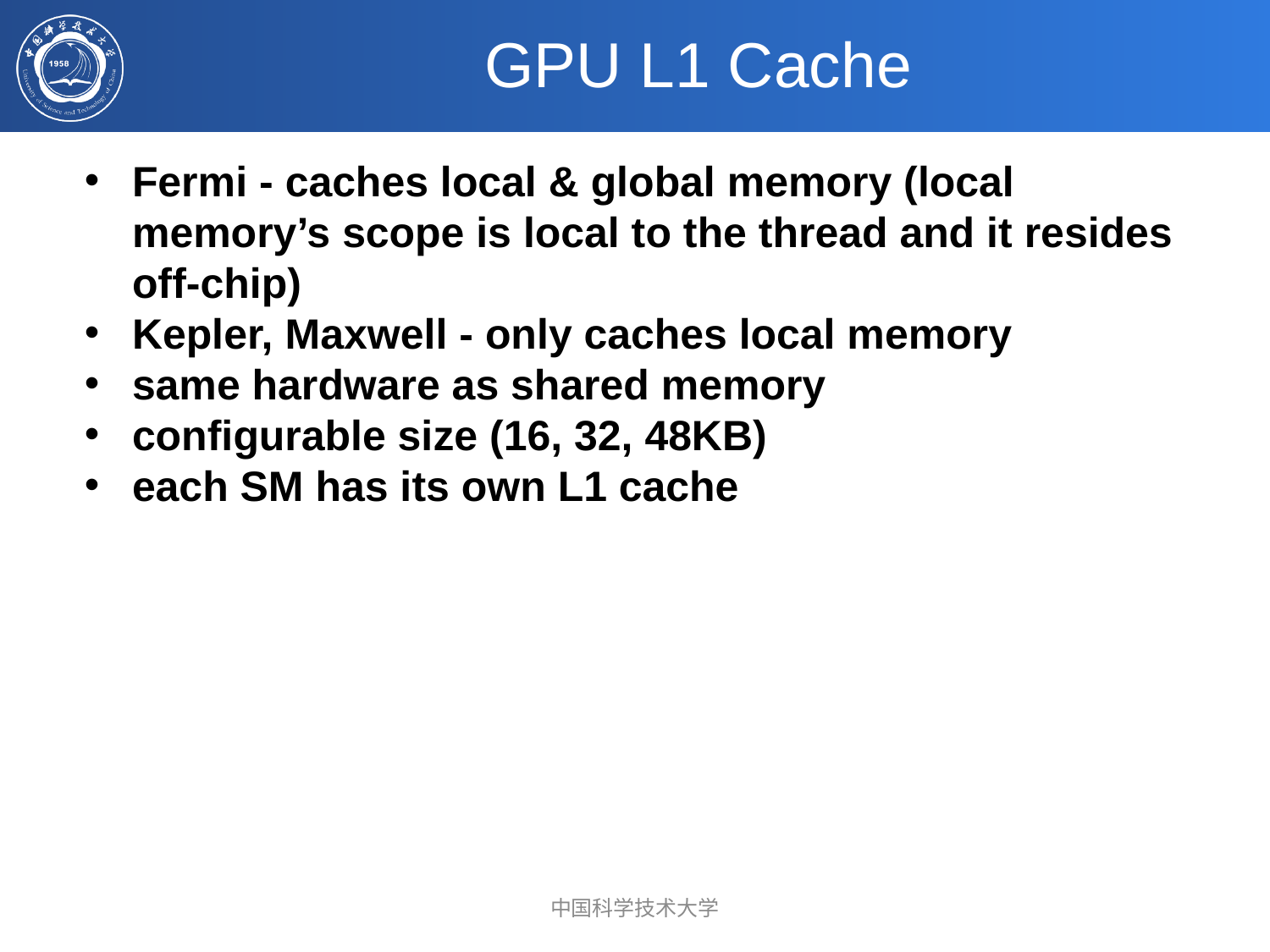

# GPU L1 Cache
Fermi - caches local & global memory (local memory’s scope is local to the thread and it resides off-chip)
Kepler, Maxwell - only caches local memory
same hardware as shared memory
configurable size (16, 32, 48KB)
each SM has its own L1 cache
中国科学技术大学